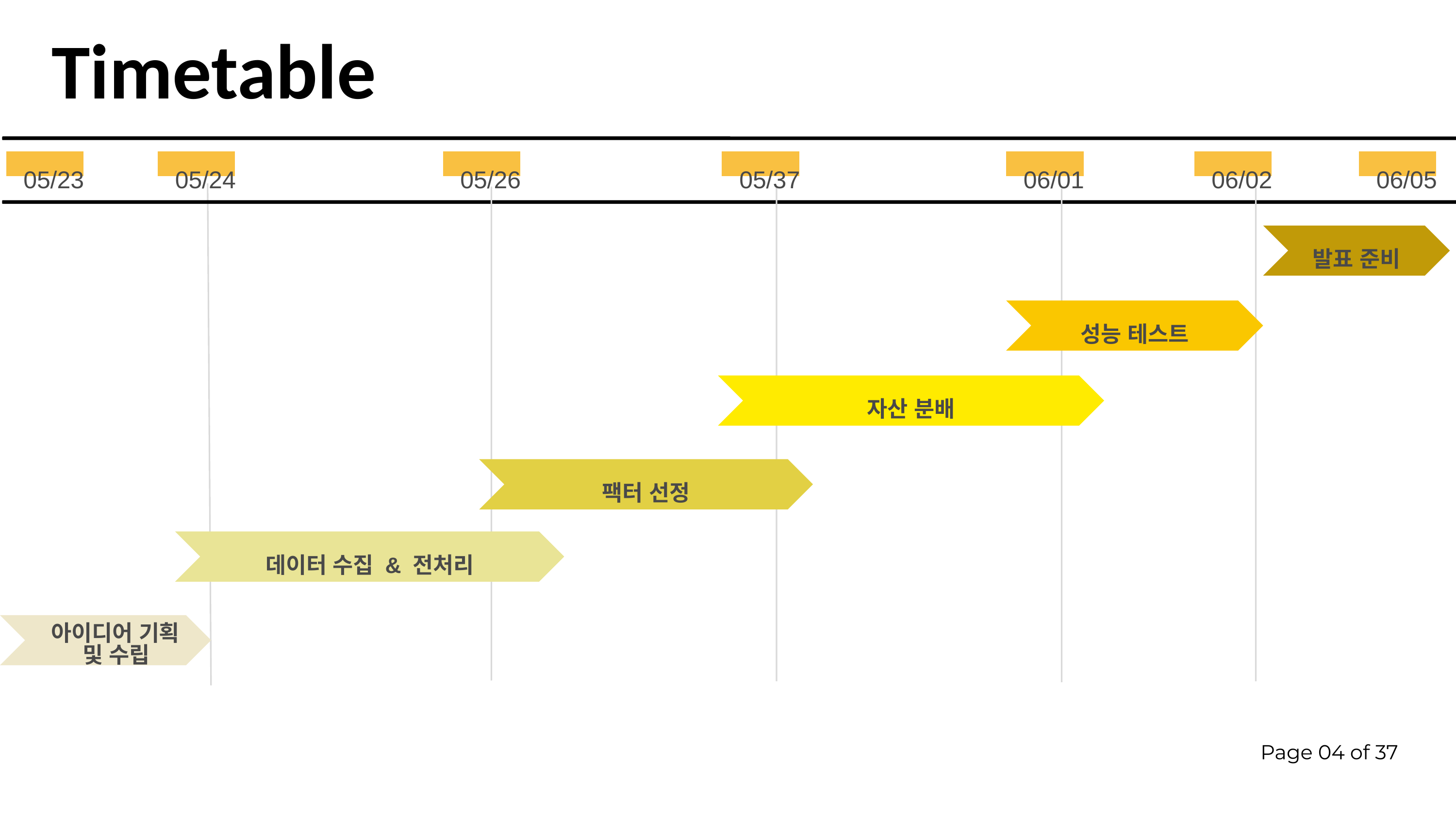

Timetable

05/23

05/24

05/26

05/37

06/01

06/02

06/05

발표 준비
성능 테스트
자산 분배
팩터 선정
데이터 수집 & 전처리
READ MORE

아이디어 기획
및 수립
Page 04 of 37